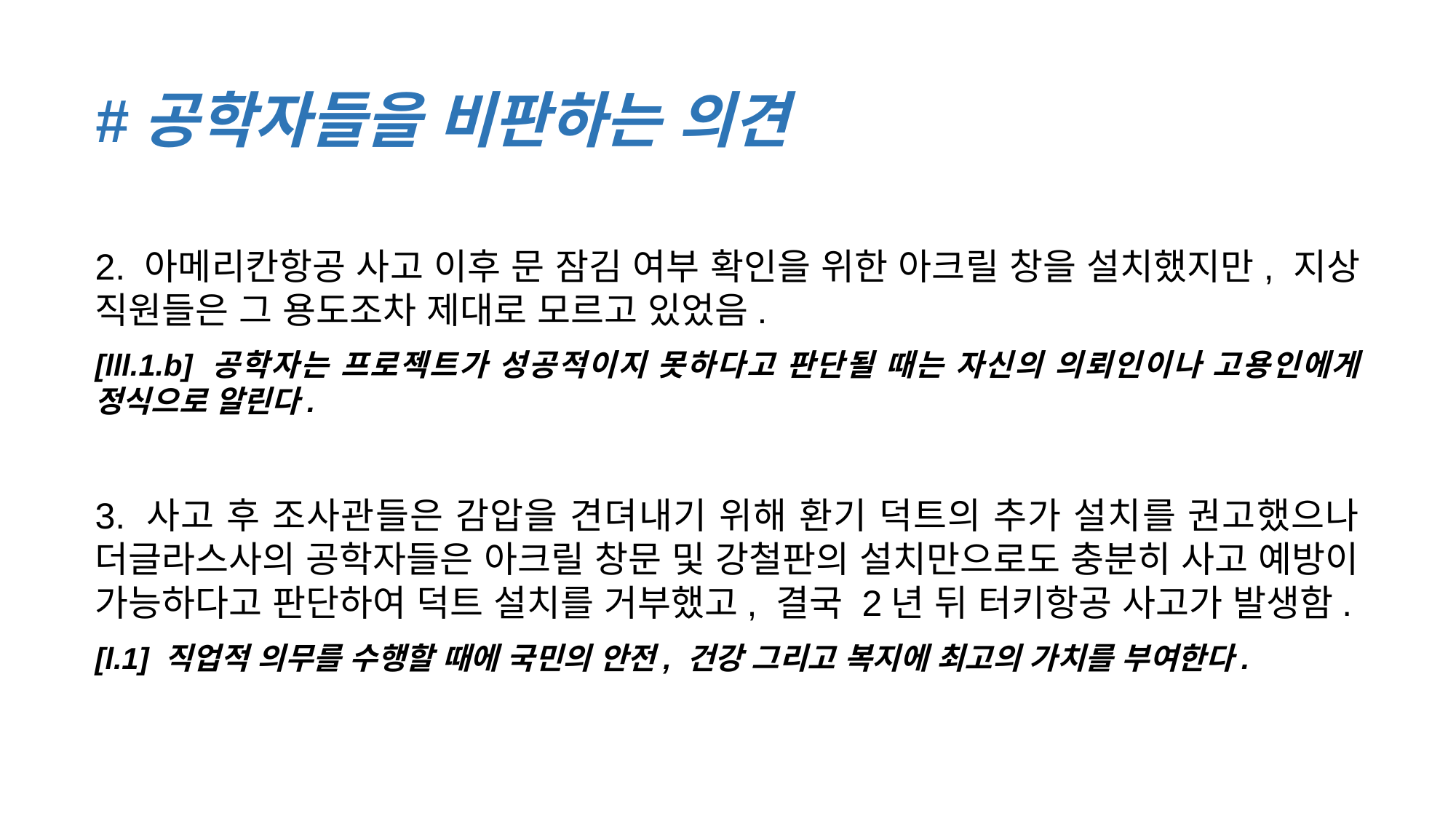

# #공학자들을 비판하는 의견
2. 아메리칸항공 사고 이후 문 잠김 여부 확인을 위한 아크릴 창을 설치했지만, 지상 직원들은 그 용도조차 제대로 모르고 있었음.
[lll.1.b] 공학자는 프로젝트가 성공적이지 못하다고 판단될 때는 자신의 의뢰인이나 고용인에게 정식으로 알린다.

3. 사고 후 조사관들은 감압을 견뎌내기 위해 환기 덕트의 추가 설치를 권고했으나 더글라스사의 공학자들은 아크릴 창문 및 강철판의 설치만으로도 충분히 사고 예방이 가능하다고 판단하여 덕트 설치를 거부했고, 결국 2년 뒤 터키항공 사고가 발생함.
[l.1] 직업적 의무를 수행할 때에 국민의 안전, 건강 그리고 복지에 최고의 가치를 부여한다.